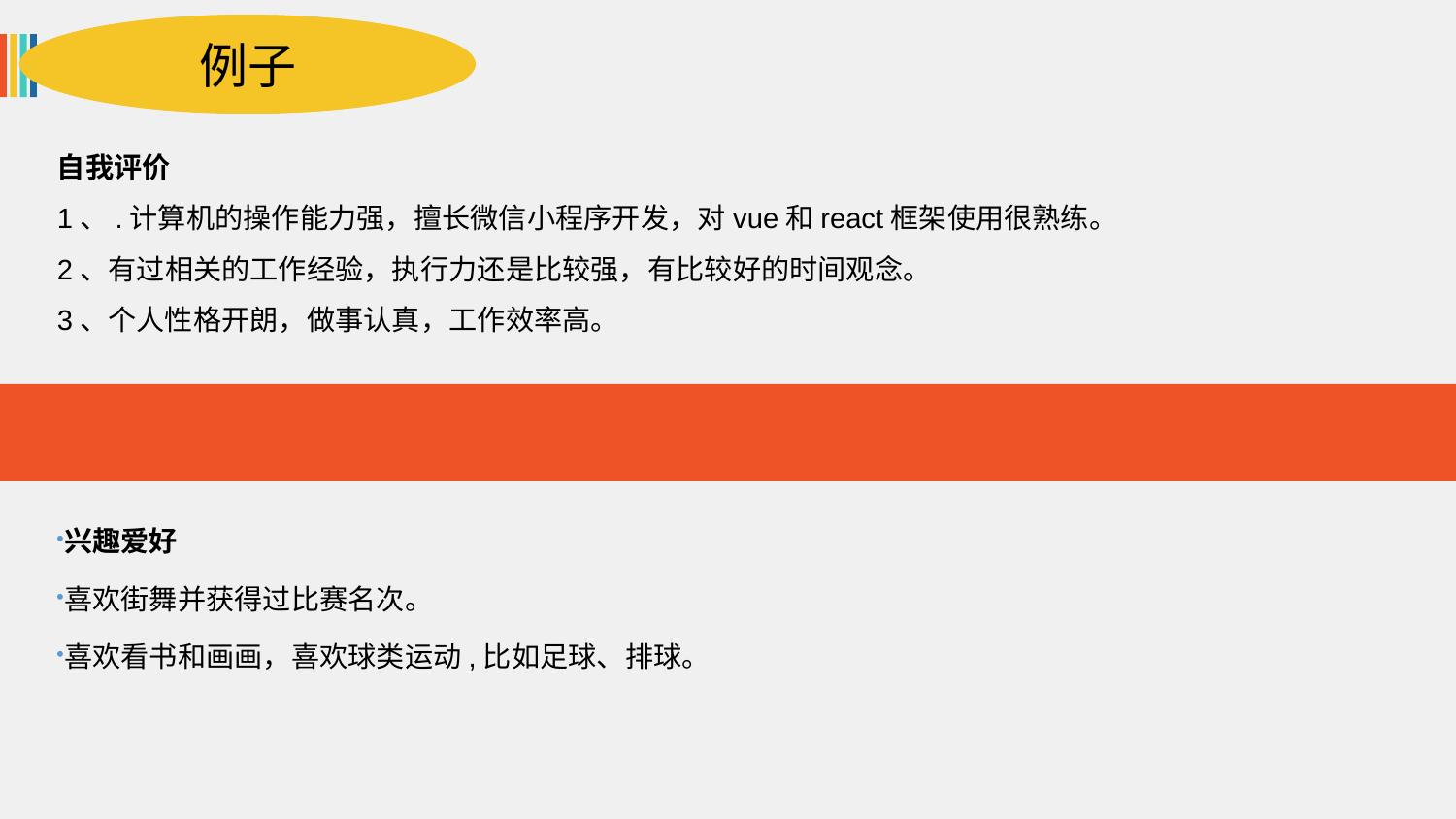

例子
自我评价
1、.计算机的操作能力强，擅长微信小程序开发，对vue和react框架使用很熟练。
2、有过相关的工作经验，执行力还是比较强，有比较好的时间观念。
3、个人性格开朗，做事认真，工作效率高。

兴趣爱好
喜欢街舞并获得过比赛名次。
喜欢看书和画画，喜欢球类运动,比如足球、排球。